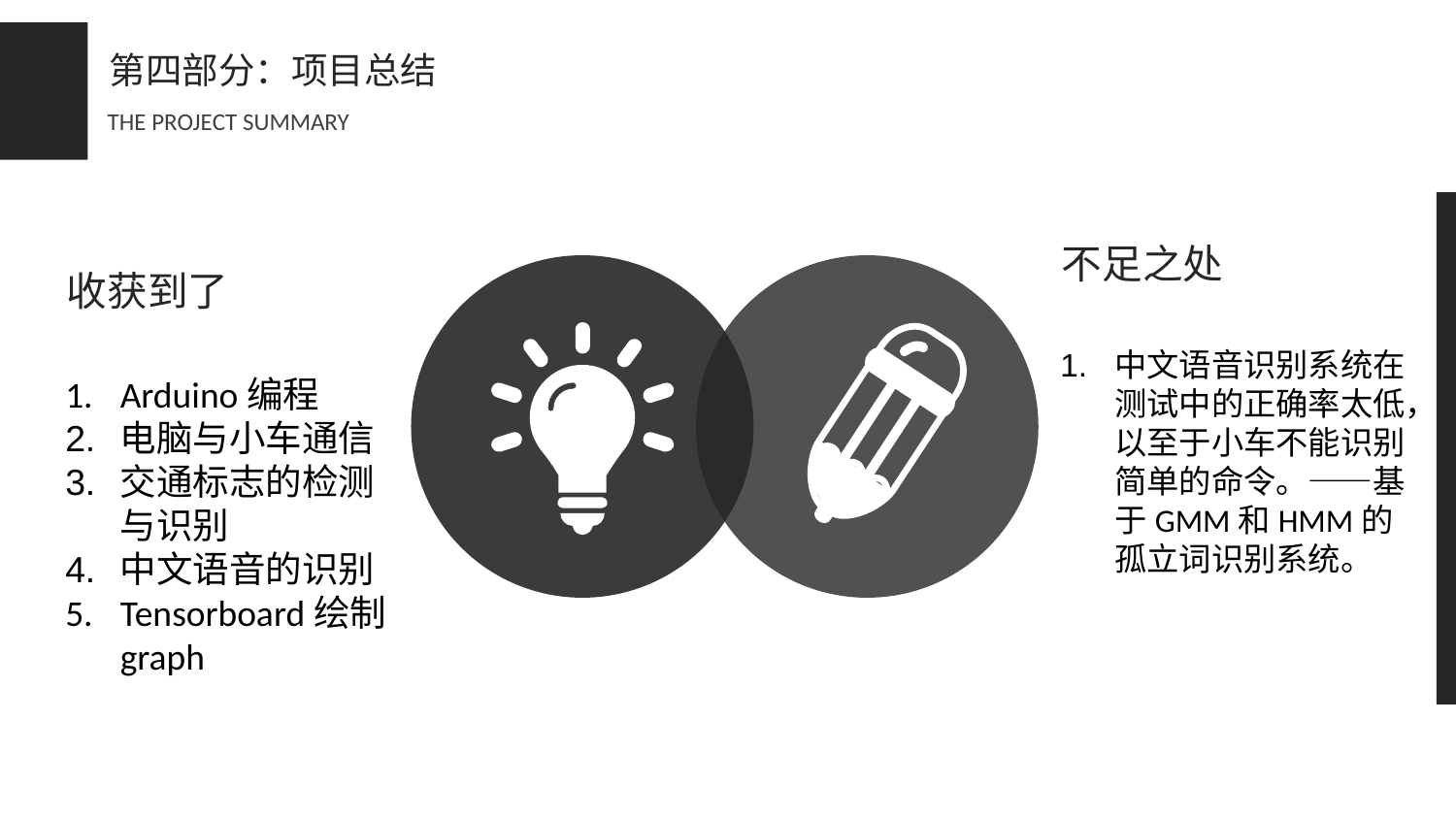

第四部分：项目总结
THE PROJECT SUMMARY
不足之处

收获到了

中文语音识别系统在测试中的正确率太低，以至于小车不能识别简单的命令。——基于GMM和HMM的孤立词识别系统。
Arduino编程
电脑与小车通信
交通标志的检测与识别
中文语音的识别
Tensorboard绘制graph